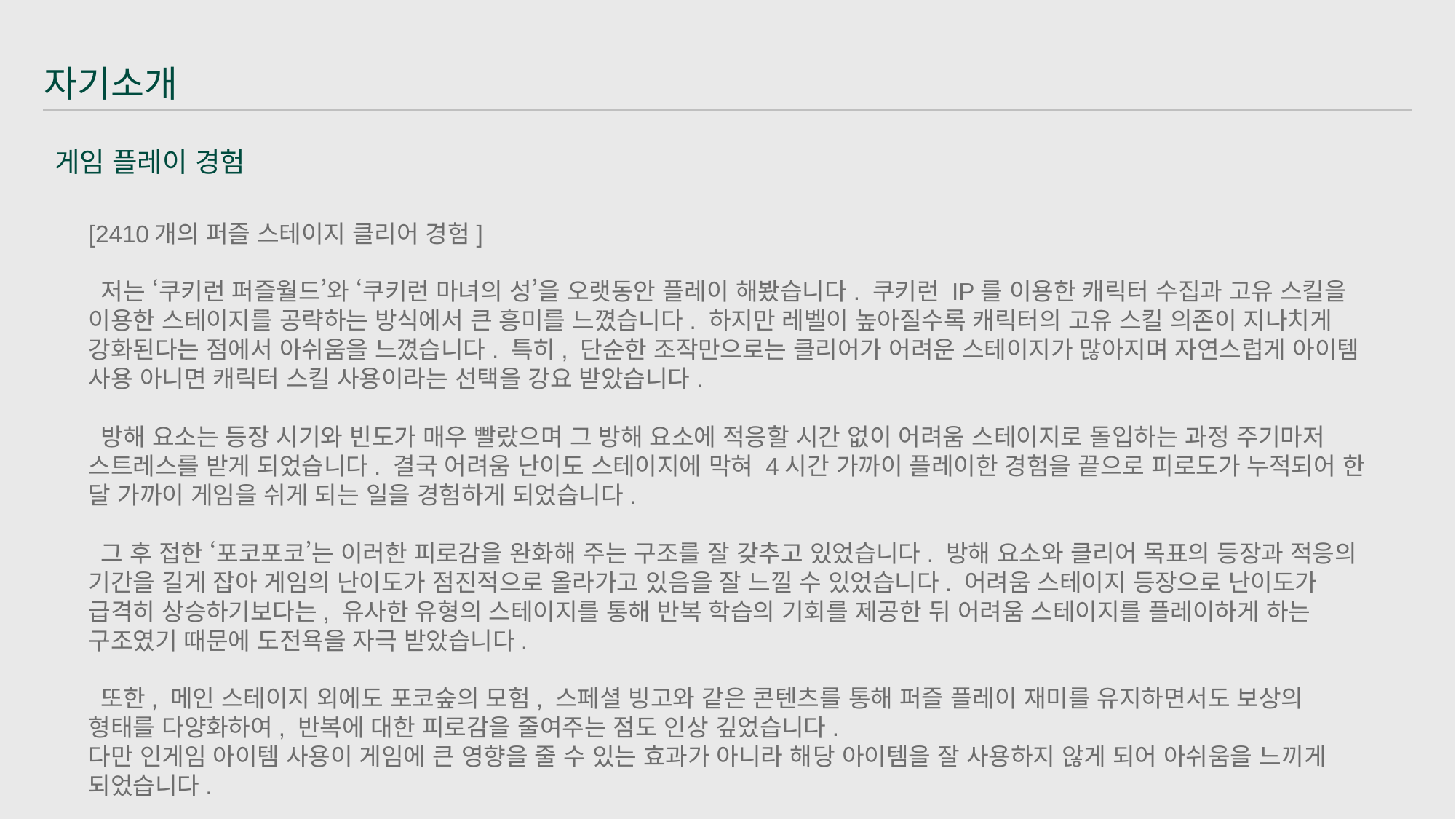

자기소개
게임 플레이 경험
[2410개의 퍼즐 스테이지 클리어 경험]
 저는 ‘쿠키런 퍼즐월드’와 ‘쿠키런 마녀의 성’을 오랫동안 플레이 해봤습니다. 쿠키런 IP를 이용한 캐릭터 수집과 고유 스킬을 이용한 스테이지를 공략하는 방식에서 큰 흥미를 느꼈습니다. 하지만 레벨이 높아질수록 캐릭터의 고유 스킬 의존이 지나치게 강화된다는 점에서 아쉬움을 느꼈습니다. 특히, 단순한 조작만으로는 클리어가 어려운 스테이지가 많아지며 자연스럽게 아이템 사용 아니면 캐릭터 스킬 사용이라는 선택을 강요 받았습니다.

 방해 요소는 등장 시기와 빈도가 매우 빨랐으며 그 방해 요소에 적응할 시간 없이 어려움 스테이지로 돌입하는 과정 주기마저 스트레스를 받게 되었습니다. 결국 어려움 난이도 스테이지에 막혀 4시간 가까이 플레이한 경험을 끝으로 피로도가 누적되어 한 달 가까이 게임을 쉬게 되는 일을 경험하게 되었습니다.

 그 후 접한 ‘포코포코’는 이러한 피로감을 완화해 주는 구조를 잘 갖추고 있었습니다. 방해 요소와 클리어 목표의 등장과 적응의 기간을 길게 잡아 게임의 난이도가 점진적으로 올라가고 있음을 잘 느낄 수 있었습니다. 어려움 스테이지 등장으로 난이도가 급격히 상승하기보다는, 유사한 유형의 스테이지를 통해 반복 학습의 기회를 제공한 뒤 어려움 스테이지를 플레이하게 하는 구조였기 때문에 도전욕을 자극 받았습니다.

 또한, 메인 스테이지 외에도 포코숲의 모험, 스페셜 빙고와 같은 콘텐츠를 통해 퍼즐 플레이 재미를 유지하면서도 보상의 형태를 다양화하여, 반복에 대한 피로감을 줄여주는 점도 인상 깊었습니다.
다만 인게임 아이템 사용이 게임에 큰 영향을 줄 수 있는 효과가 아니라 해당 아이템을 잘 사용하지 않게 되어 아쉬움을 느끼게 되었습니다.